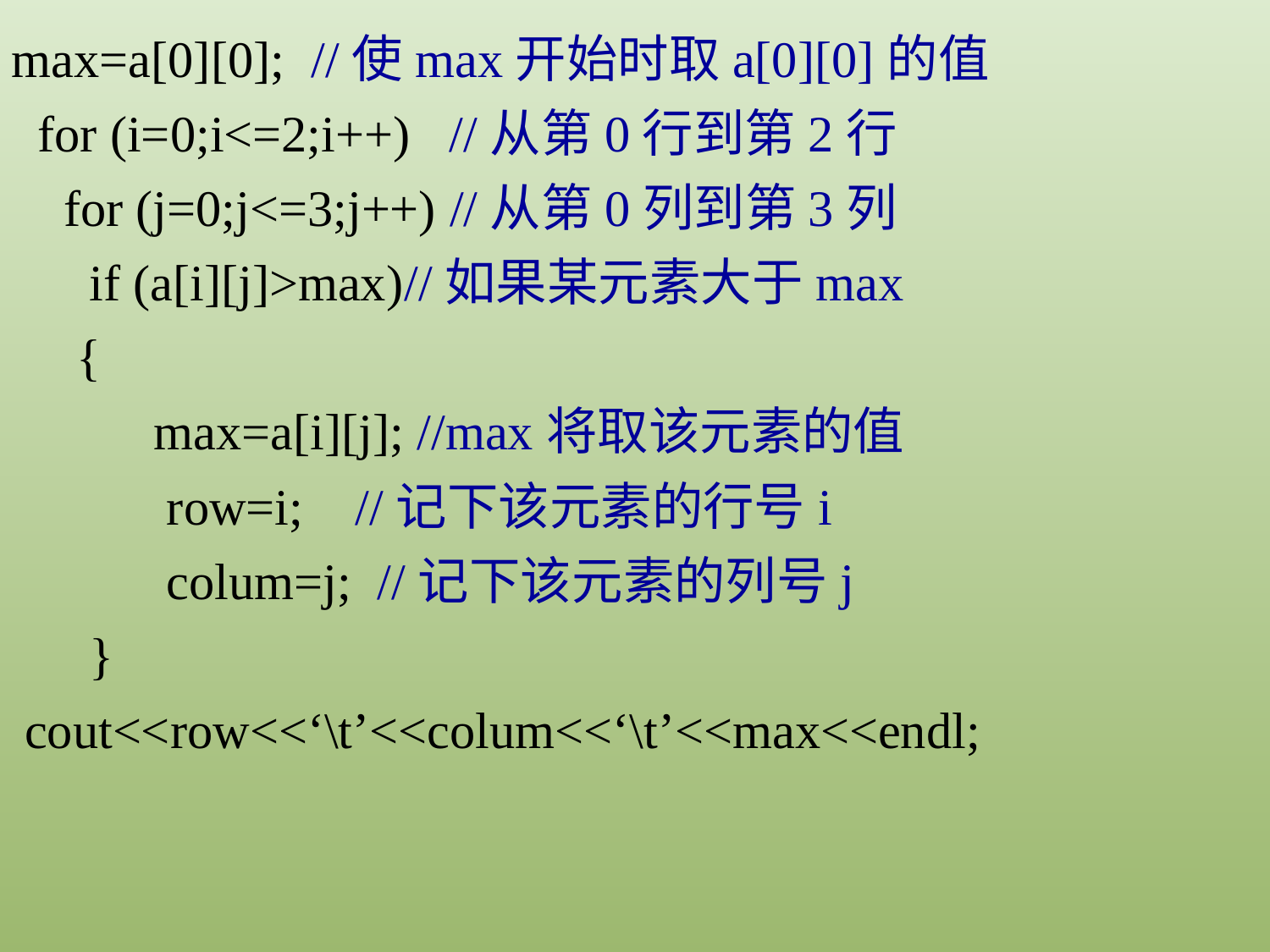

max=a[0][0];  //使max开始时取a[0][0]的值
  for (i=0;i<=2;i++)   //从第0行到第2行
    for (j=0;j<=3;j++) //从第0列到第3列
      if (a[i][j]>max)//如果某元素大于max
     {
           max=a[i][j]; //max将取该元素的值
            row=i;    //记下该元素的行号i
            colum=j;  //记下该元素的列号j
      }
 cout<<row<<‘\t’<<colum<<‘\t’<<max<<endl;
310